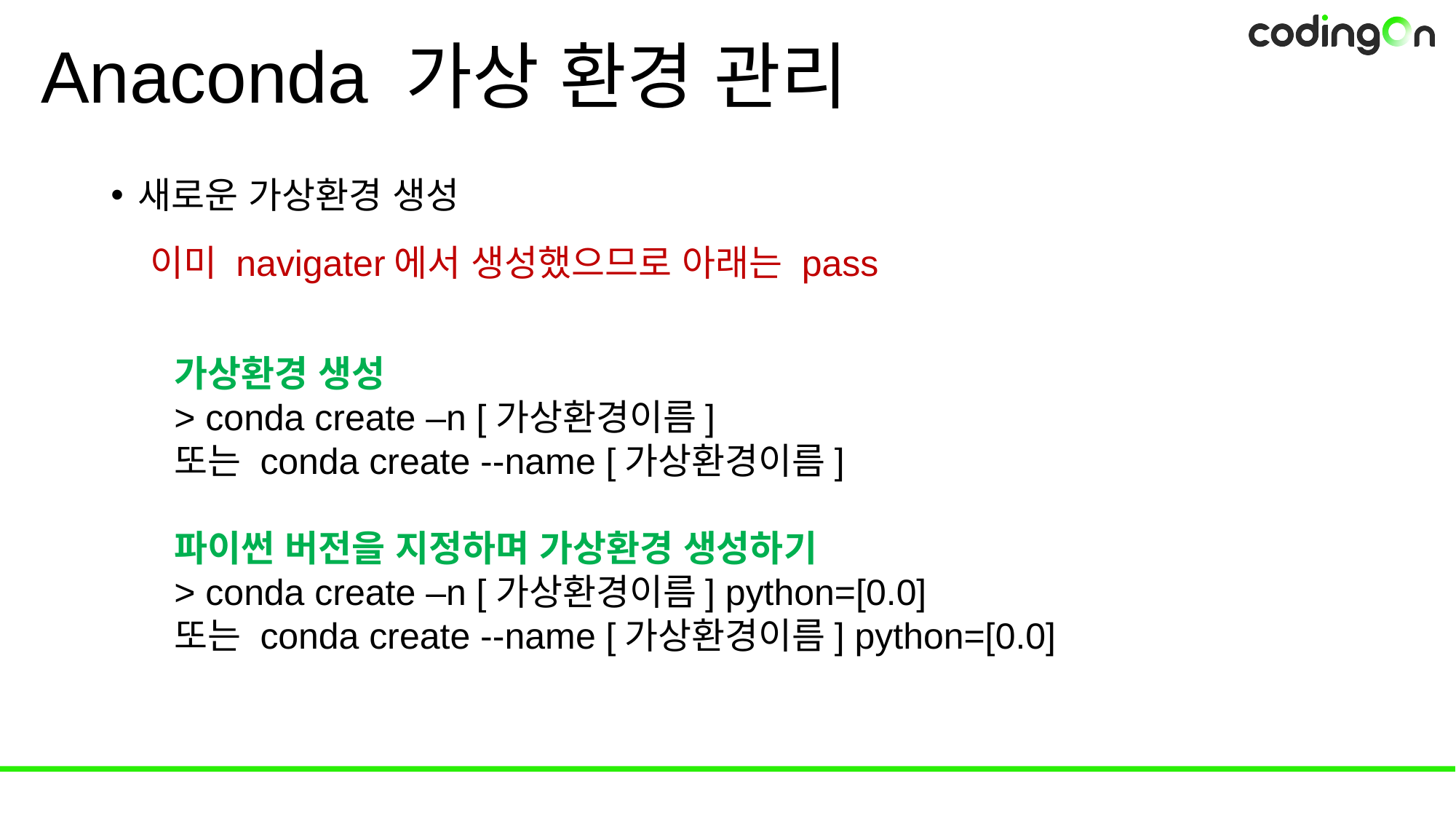

# Anaconda 가상 환경 관리
새로운 가상환경 생성
   이미 navigater에서 생성했으므로 아래는 pass
가상환경 생성
> conda create –n [가상환경이름]
또는 conda create --name [가상환경이름]

파이썬 버전을 지정하며 가상환경 생성하기
> conda create –n [가상환경이름] python=[0.0]
또는 conda create --name [가상환경이름] python=[0.0]